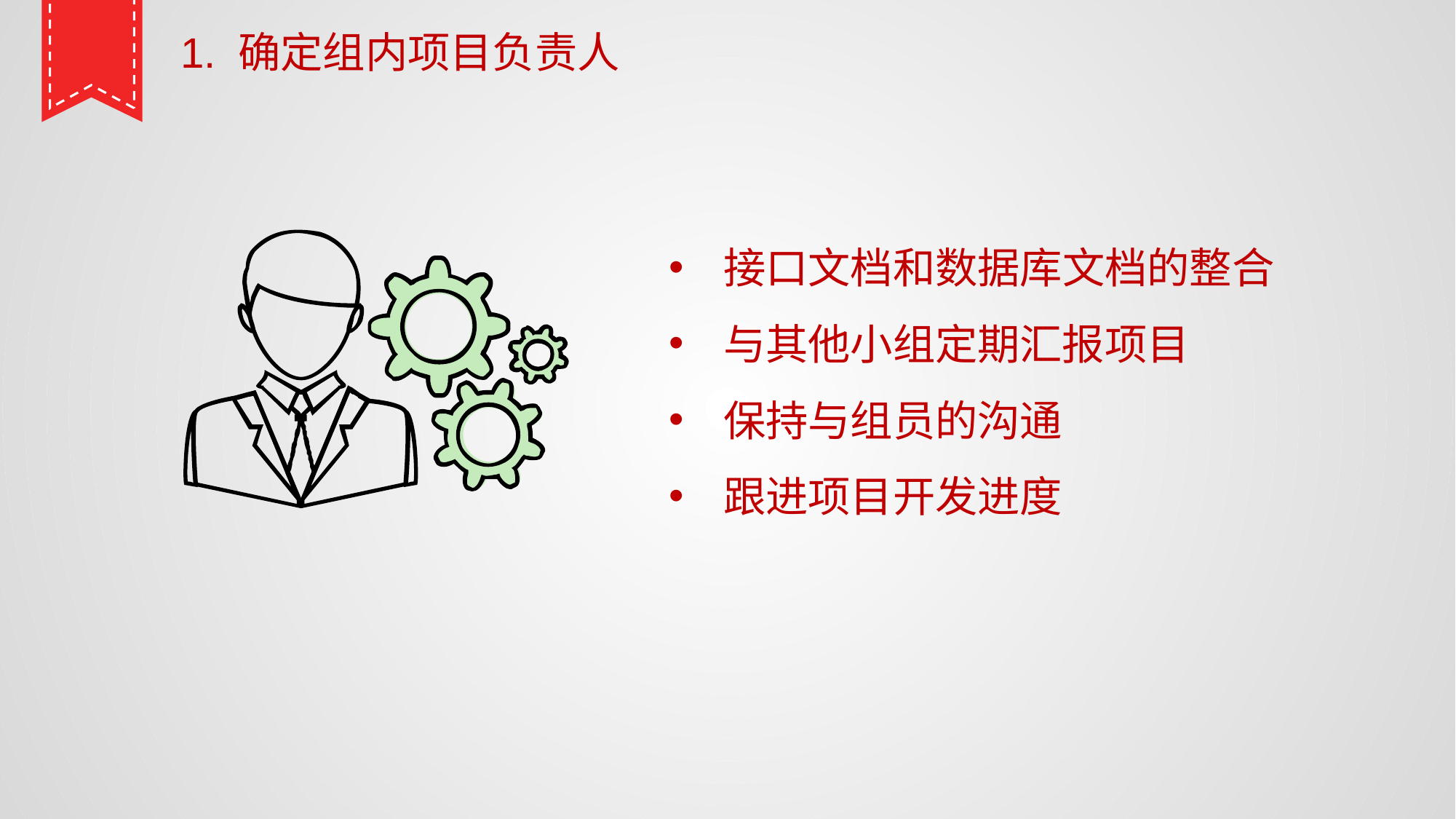

1. 确定组内项目负责人
接口文档和数据库文档的整合
与其他小组定期汇报项目
保持与组员的沟通
跟进项目开发进度